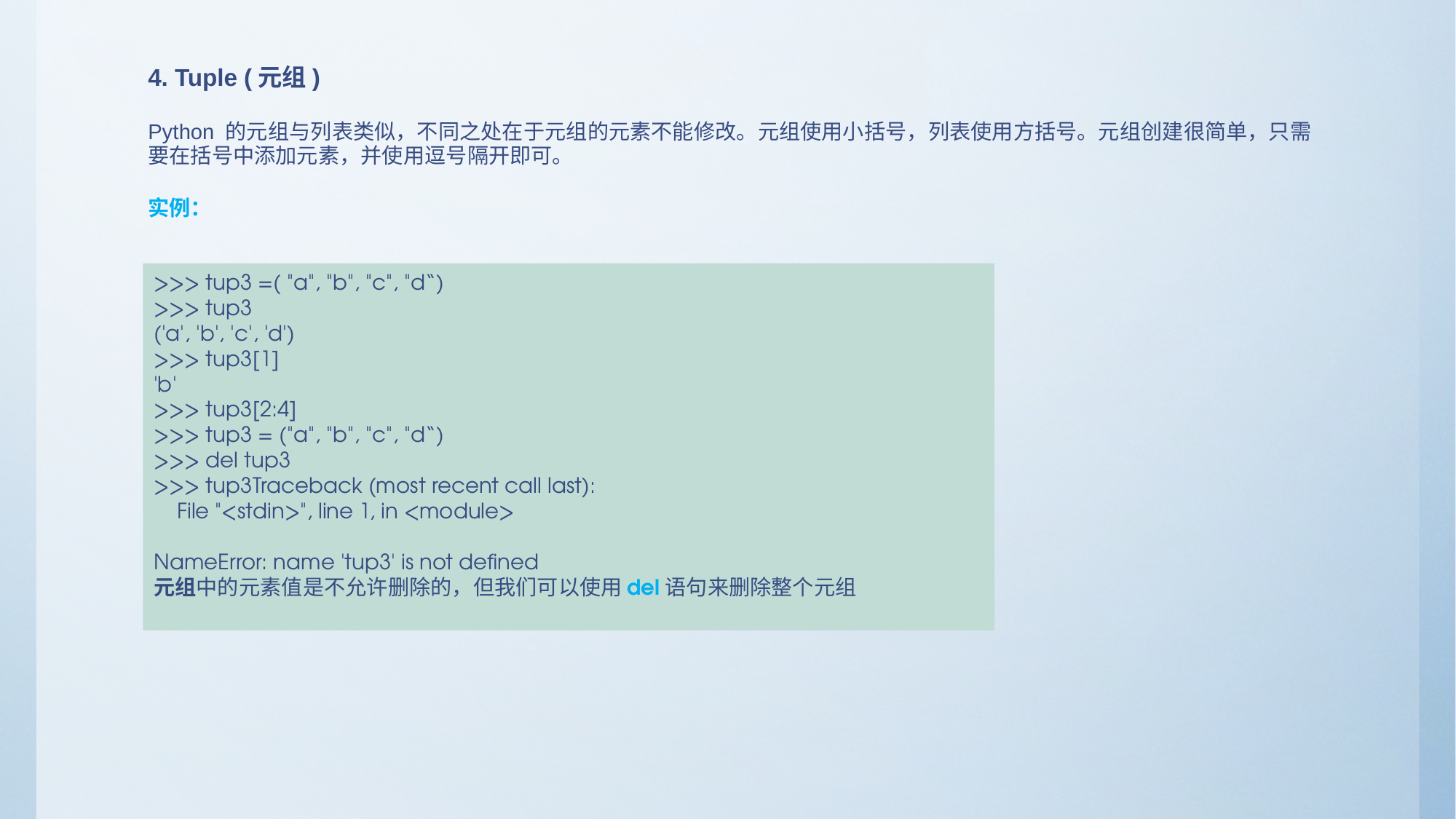

4. Tuple (元组)
Python 的元组与列表类似，不同之处在于元组的元素不能修改。元组使用小括号，列表使用方括号。元组创建很简单，只需要在括号中添加元素，并使用逗号隔开即可。
实例：

>>> tup3 =( "a", "b", "c", "d“)
>>> tup3
('a', 'b', 'c', 'd')
>>> tup3[1]
'b'
>>> tup3[2:4]
>>> tup3 = ("a", "b", "c", "d“)
>>> del tup3
>>> tup3Traceback (most recent call last):
    File "<stdin>", line 1, in <module>

NameError: name 'tup3' is not defined
元组中的元素值是不允许删除的，但我们可以使用del语句来删除整个元组